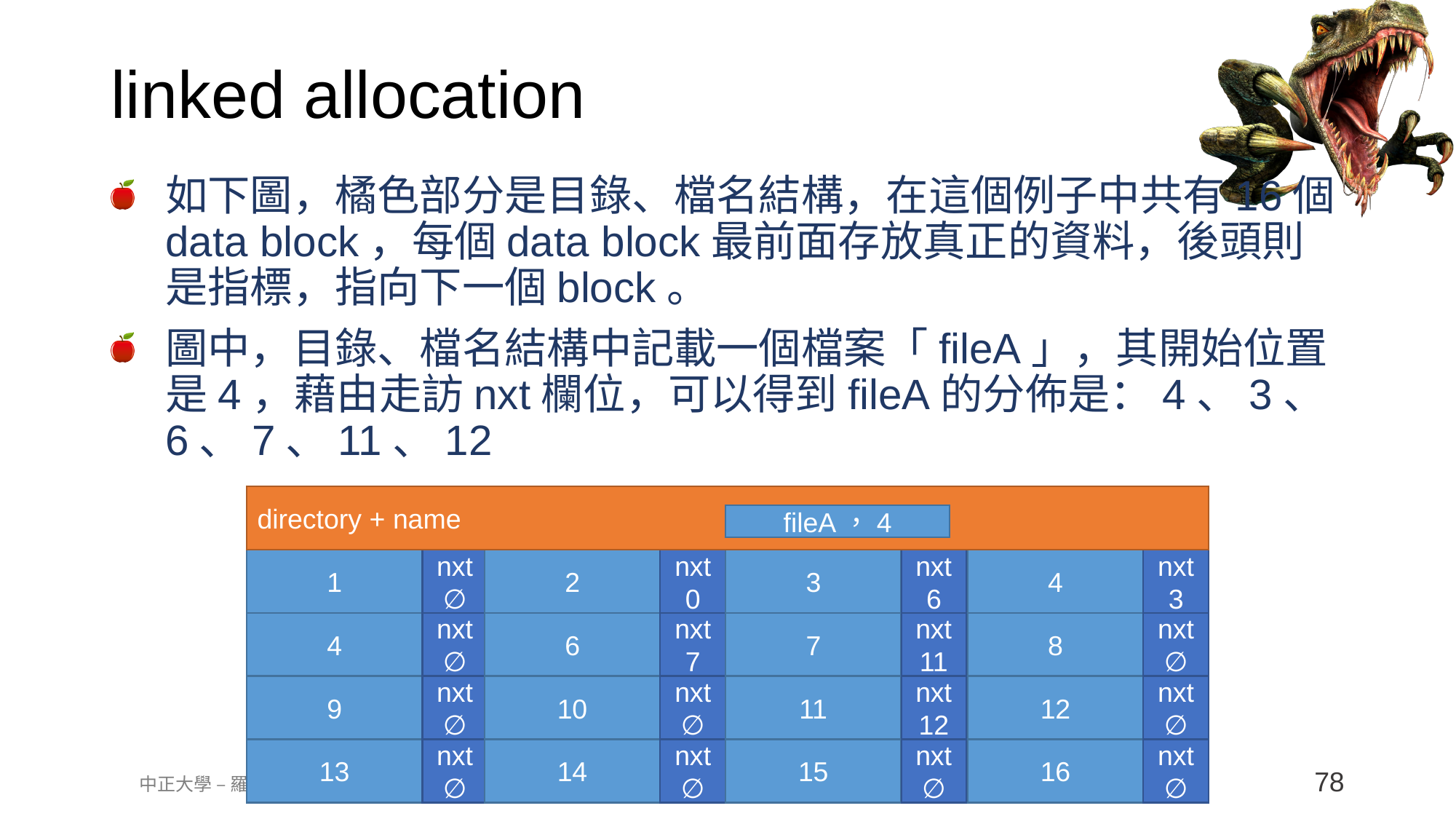

# linked allocation
如下圖，橘色部分是目錄、檔名結構，在這個例子中共有16個data block，每個data block最前面存放真正的資料，後頭則是指標，指向下一個block。
圖中，目錄、檔名結構中記載一個檔案「fileA」，其開始位置是4，藉由走訪nxt欄位，可以得到fileA的分佈是：4、3、6、7、11、12
directory + name
fileA，4
1
nxt
∅
2
nxt
0
3
nxt
6
4
nxt
3
4
nxt
∅
6
nxt
7
7
nxt
11
8
nxt
∅
9
nxt
∅
10
nxt
∅
11
nxt
12
12
nxt
∅
13
nxt
∅
14
nxt
∅
15
nxt
∅
16
nxt
∅